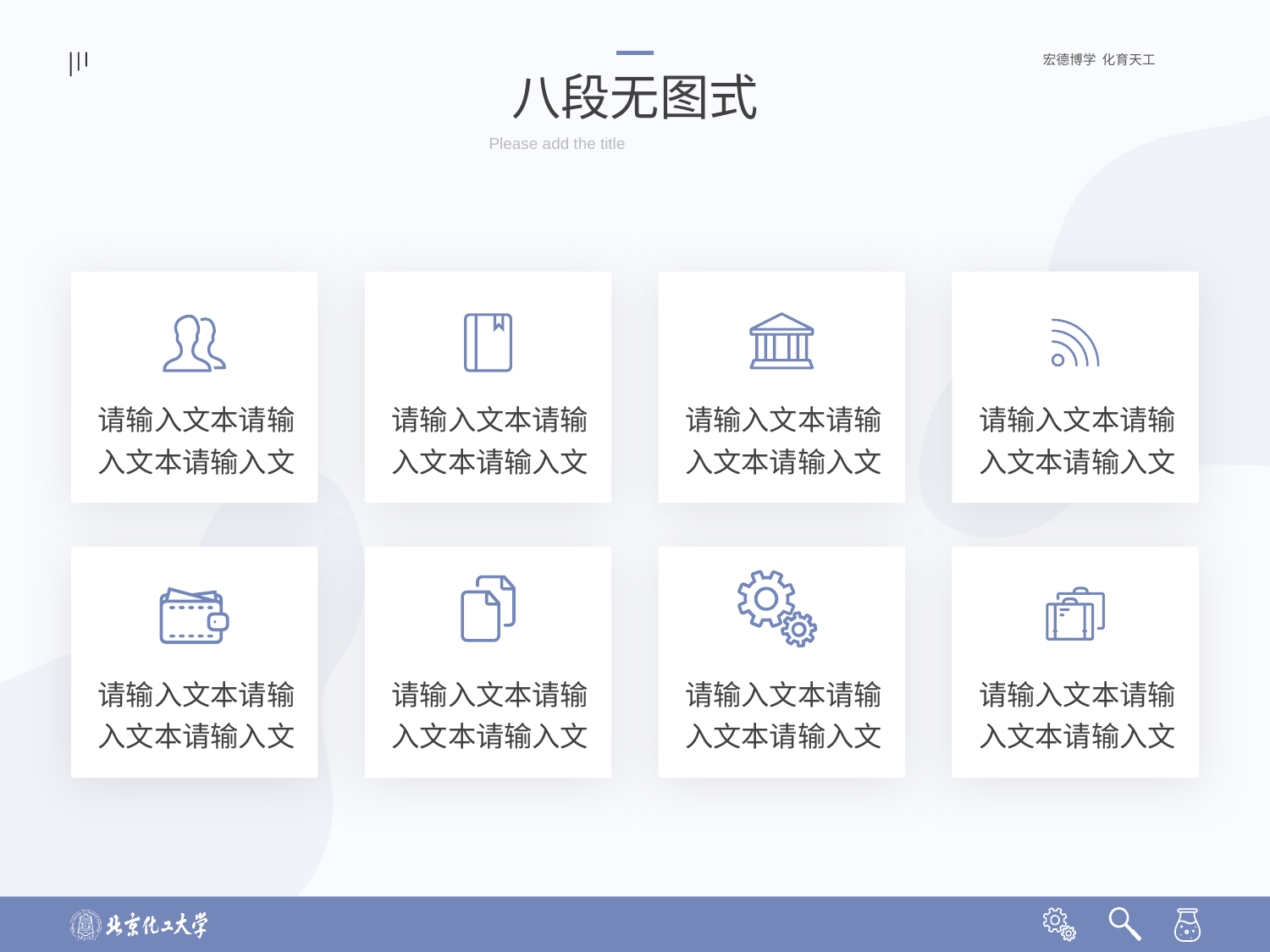

八段无图式
Please add the title

请输入文本请输入文本请输入文
请输入文本请输入文本请输入文
请输入文本请输入文本请输入文
请输入文本请输入文本请输入文

请输入文本请输入文本请输入文
请输入文本请输入文本请输入文
请输入文本请输入文本请输入文
请输入文本请输入文本请输入文